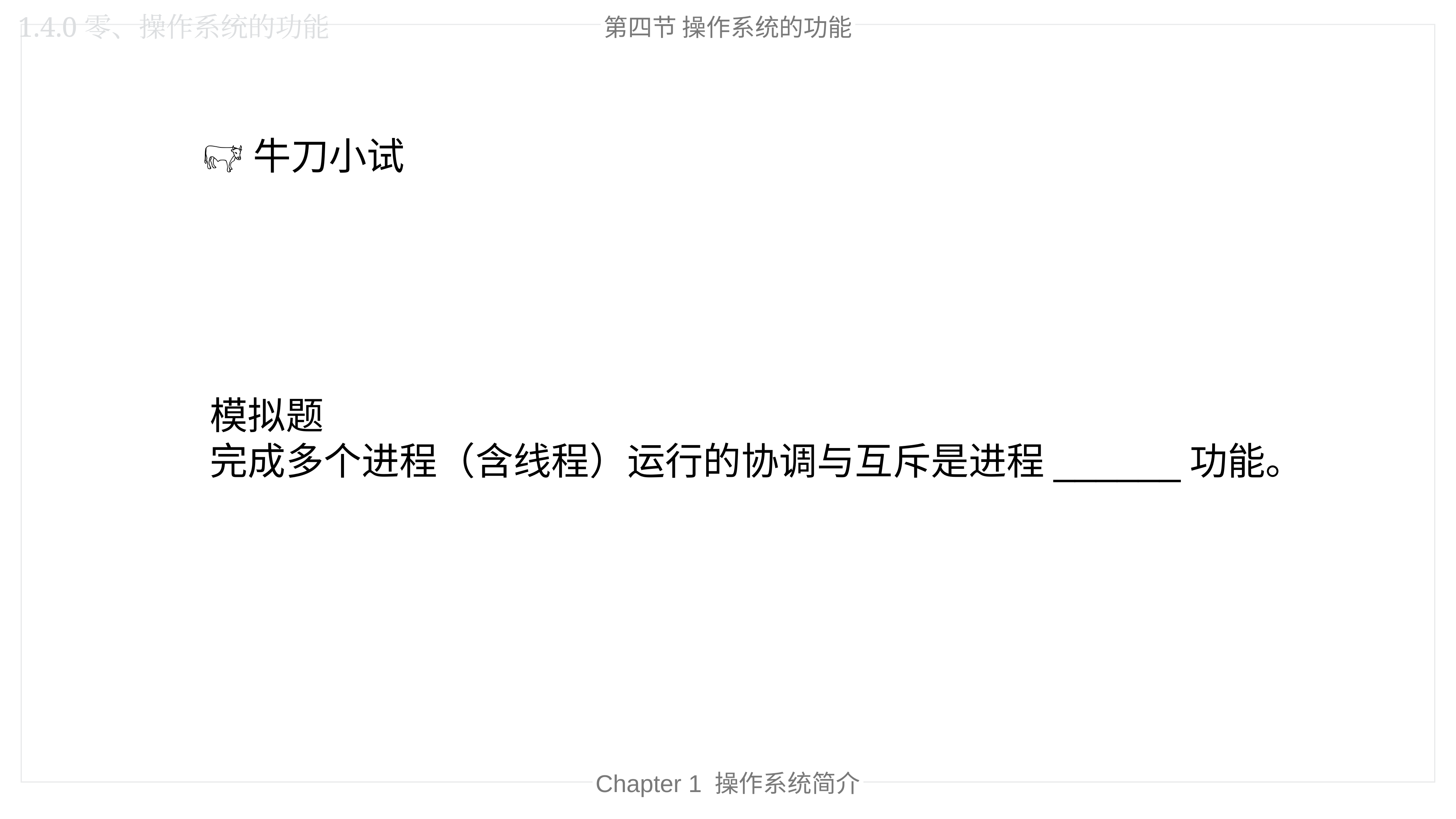

1.4.0零、操作系统的功能
第四节 操作系统的功能
🐂牛刀小试
模拟题
完成多个进程（含线程）运行的协调与互斥是进程______功能。
Chapter 1 操作系统简介